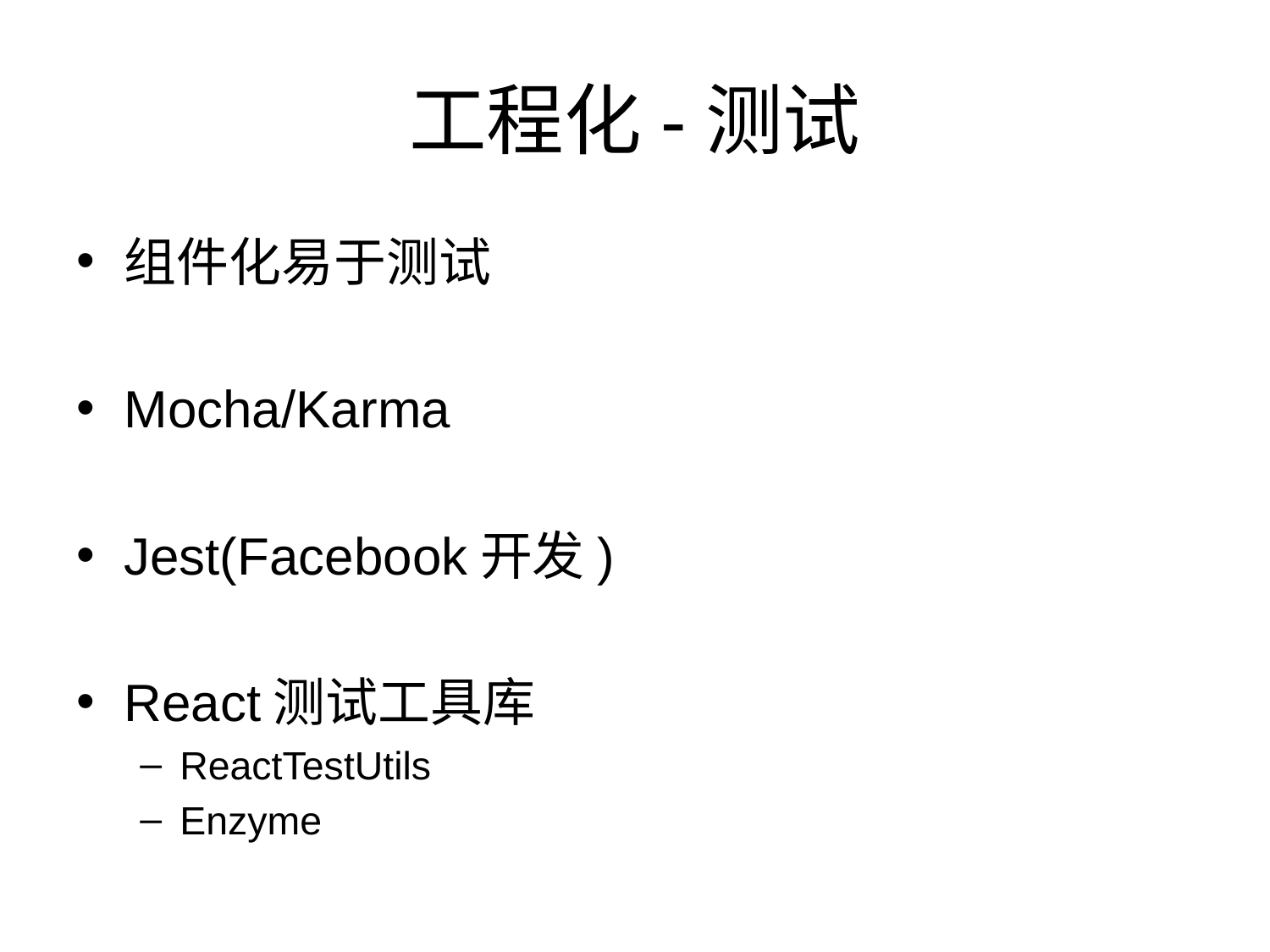

# 工程化-测试
组件化易于测试

Mocha/Karma

Jest(Facebook开发)

React测试工具库
ReactTestUtils
Enzyme